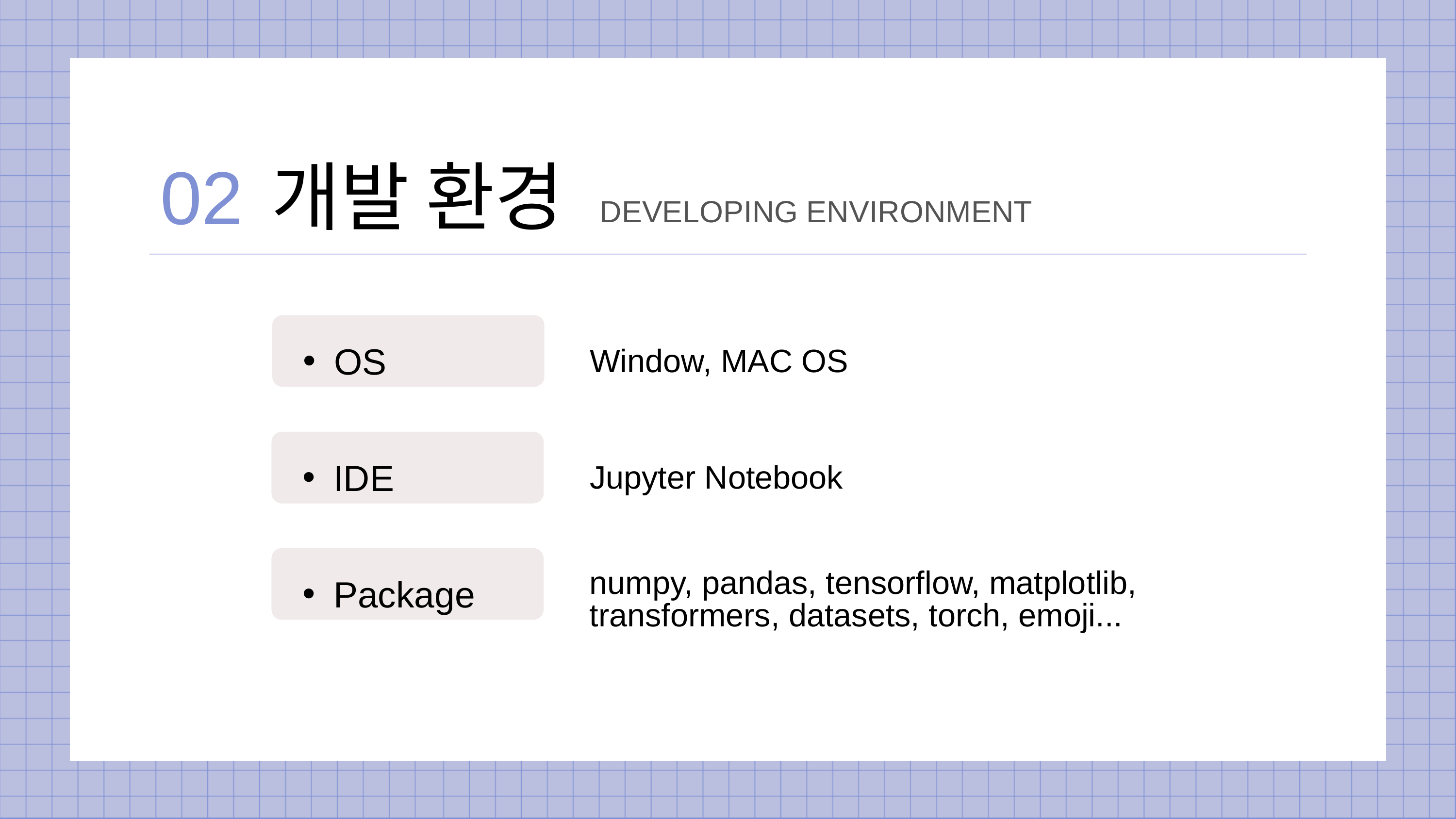

02
개발 환경
DEVELOPING ENVIRONMENT

OS
Window, MAC OS

IDE
Jupyter Notebook

Package

numpy, pandas, tensorflow, matplotlib, transformers, datasets, torch, emoji...